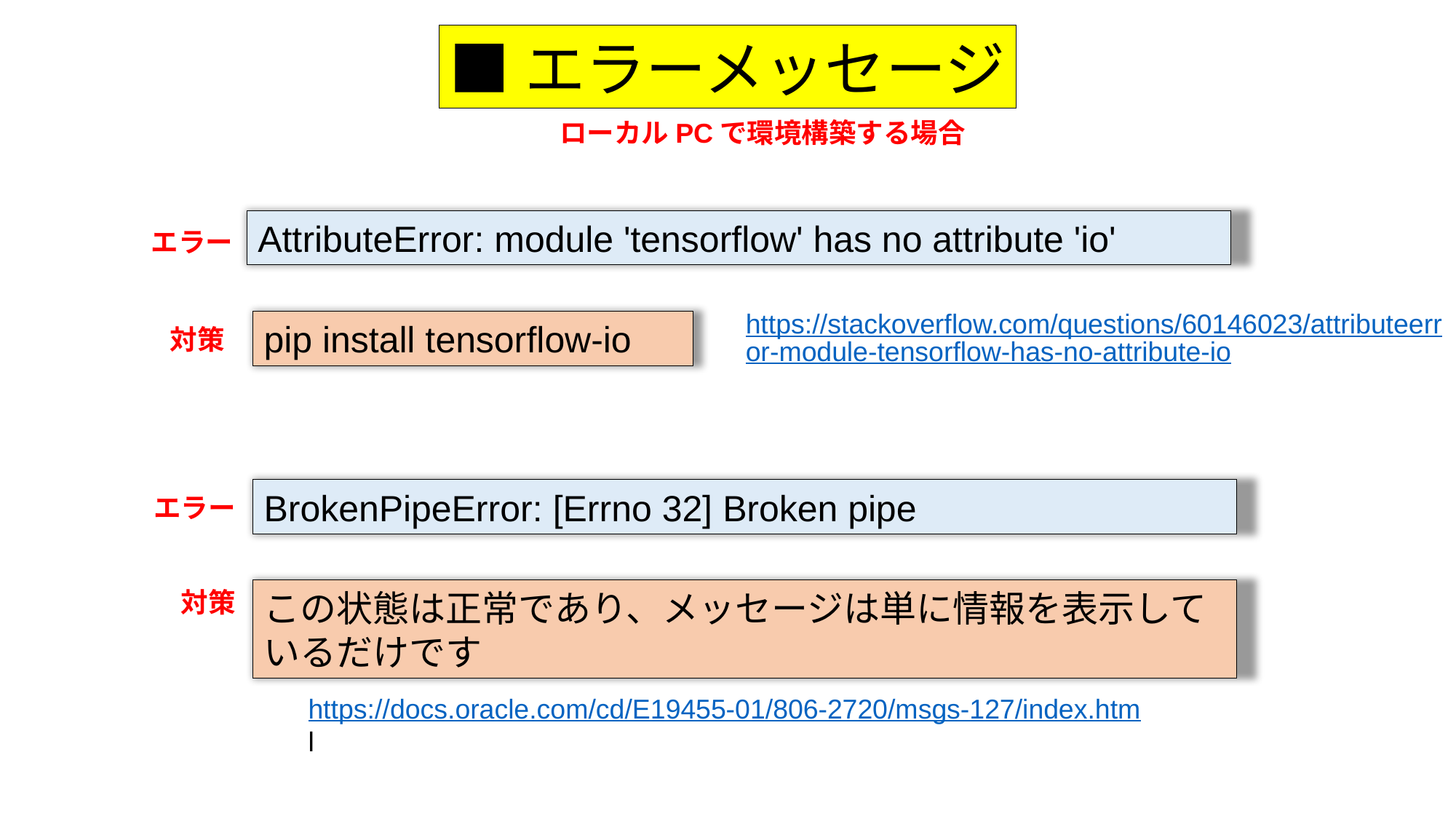

■エラーメッセージ
ローカルPCで環境構築する場合
AttributeError: module 'tensorflow' has no attribute 'io'
エラー
https://stackoverflow.com/questions/60146023/attributeerror-module-tensorflow-has-no-attribute-io

pip install tensorflow-io
対策
BrokenPipeError: [Errno 32] Broken pipe
エラー
対策
この状態は正常であり、メッセージは単に情報を表示しているだけです
https://docs.oracle.com/cd/E19455-01/806-2720/msgs-127/index.htm
l